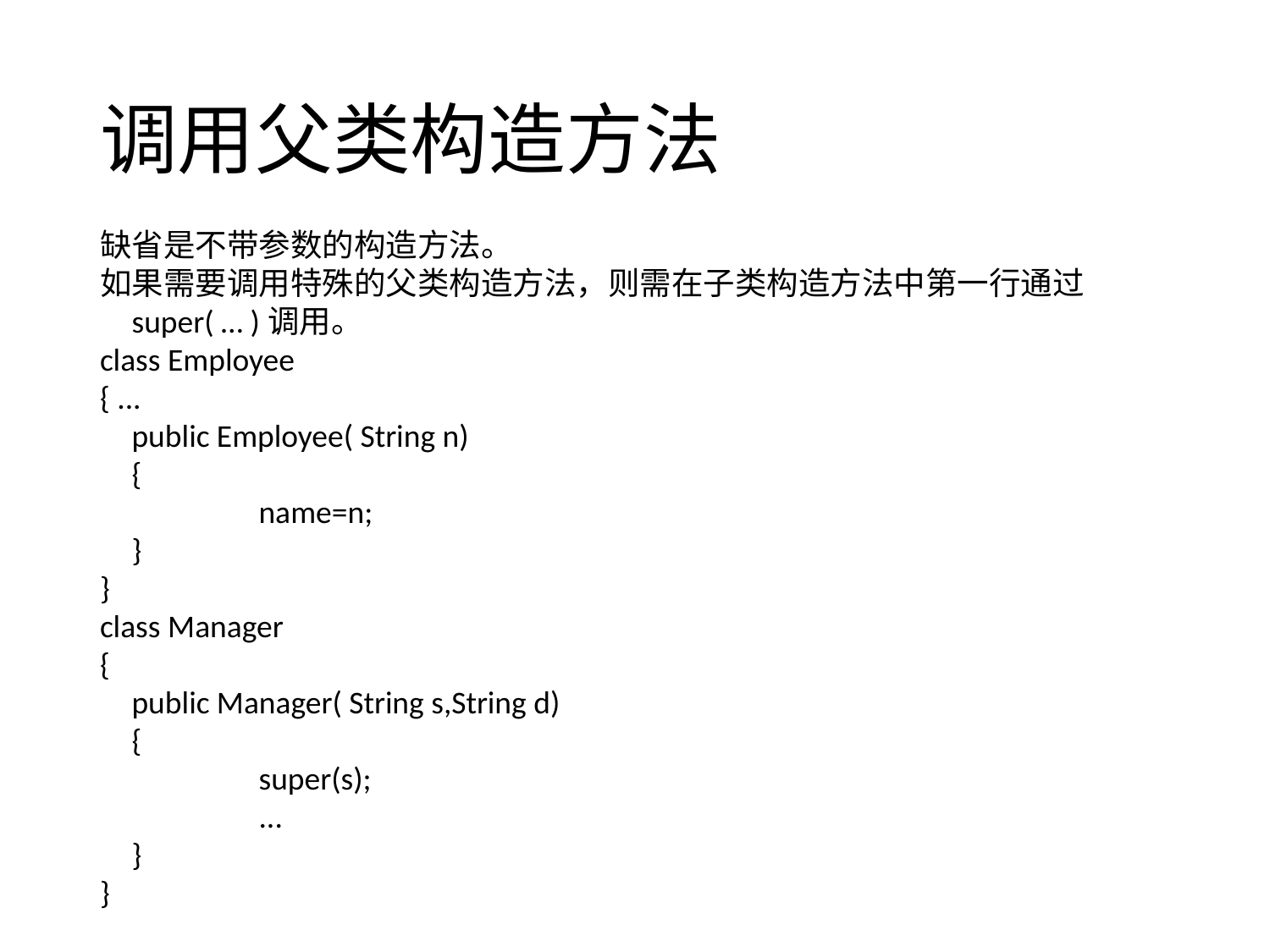

# 调用父类构造方法
缺省是不带参数的构造方法。
如果需要调用特殊的父类构造方法，则需在子类构造方法中第一行通过super( … )调用。
class Employee
{ ...
	public Employee( String n)
	{
		name=n;
	}
}
class Manager
{
	public Manager( String s,String d)
	{
		super(s);
		...
	}
}